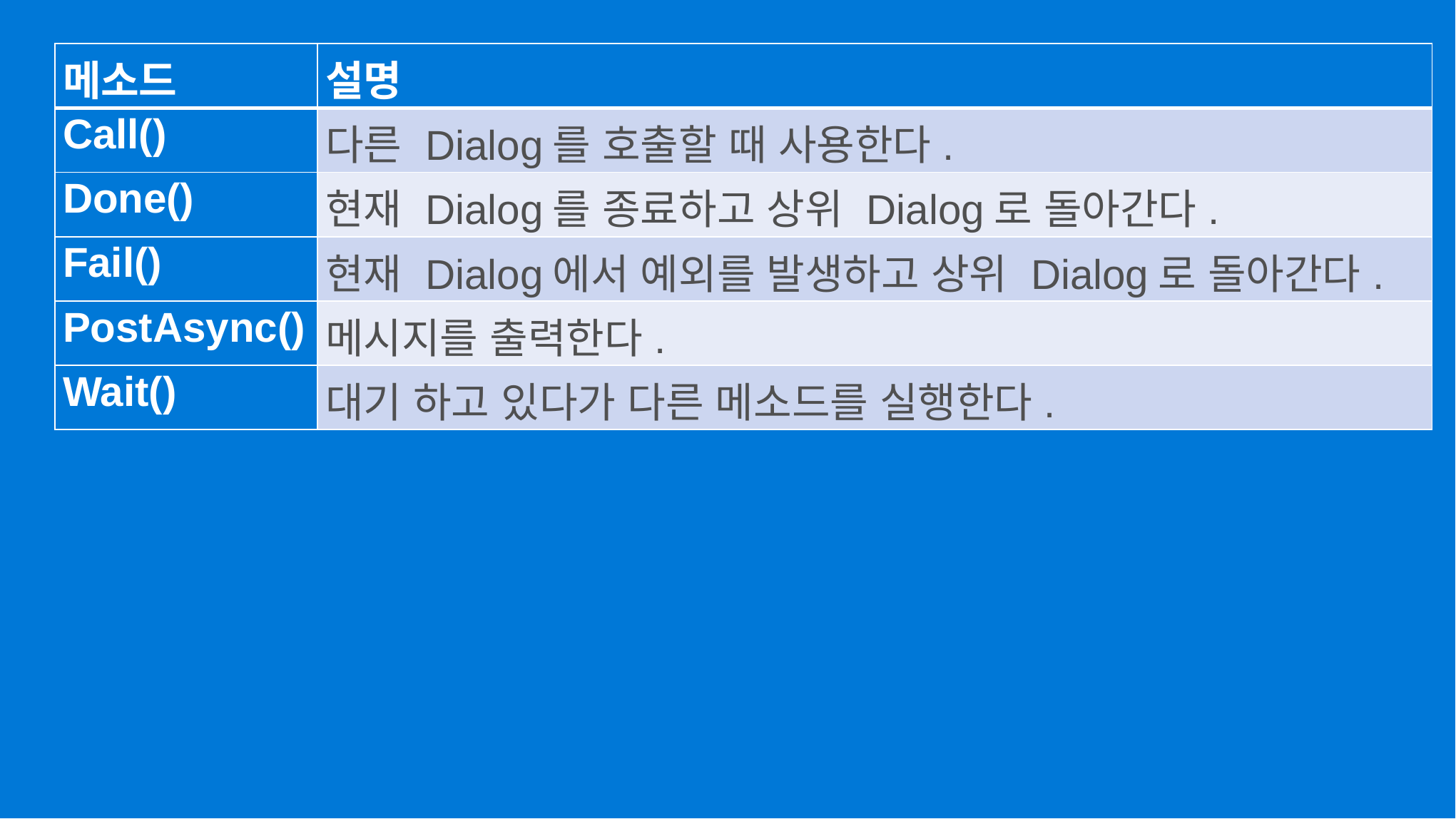

| 메소드 | 설명 |
| --- | --- |
| Call() | 다른 Dialog를 호출할 때 사용한다. |
| Done() | 현재 Dialog를 종료하고 상위 Dialog로 돌아간다. |
| Fail() | 현재 Dialog에서 예외를 발생하고 상위 Dialog로 돌아간다. |
| PostAsync() | 메시지를 출력한다. |
| Wait() | 대기 하고 있다가 다른 메소드를 실행한다. |